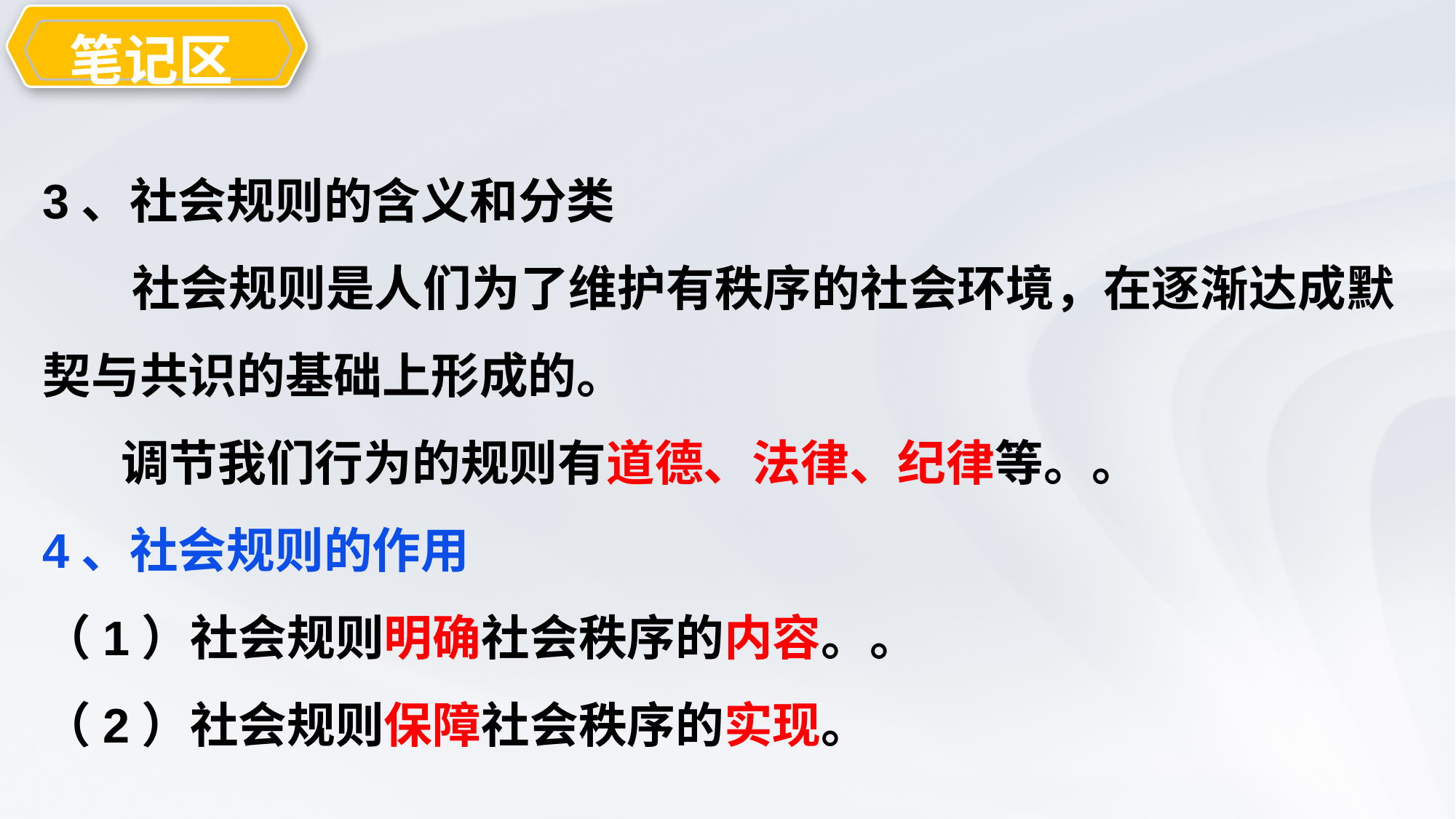

笔记区
教学目
3、社会规则的含义和分类
       社会规则是人们为了维护有秩序的社会环境，在逐渐达成默契与共识的基础上形成的。
      调节我们行为的规则有道德、法律、纪律等。。
4、社会规则的作用
（1）社会规则明确社会秩序的内容。。
（2）社会规则保障社会秩序的实现。